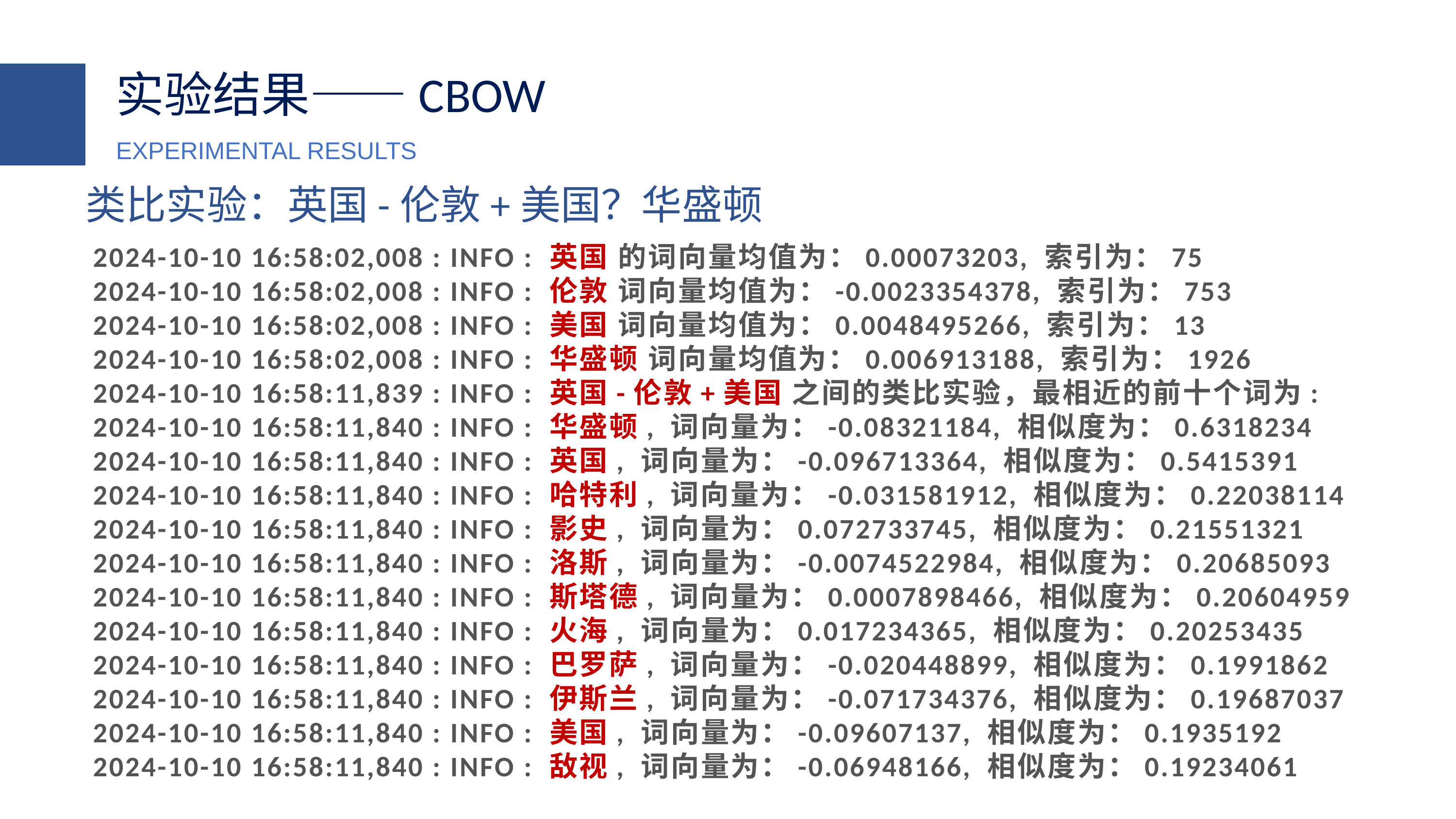

实验结果——CBOW
EXPERIMENTAL RESULTS
类比实验：英国-伦敦+美国？华盛顿

2024-10-10 16:58:02,008 : INFO : 英国 的词向量均值为：0.00073203, 索引为：75
2024-10-10 16:58:02,008 : INFO : 伦敦 词向量均值为：-0.0023354378, 索引为：753
2024-10-10 16:58:02,008 : INFO : 美国 词向量均值为：0.0048495266, 索引为：13
2024-10-10 16:58:02,008 : INFO : 华盛顿 词向量均值为：0.006913188, 索引为：1926
2024-10-10 16:58:11,839 : INFO : 英国-伦敦+美国 之间的类比实验，最相近的前十个词为:
2024-10-10 16:58:11,840 : INFO : 华盛顿, 词向量为：-0.08321184, 相似度为：0.6318234
2024-10-10 16:58:11,840 : INFO : 英国, 词向量为：-0.096713364, 相似度为：0.5415391
2024-10-10 16:58:11,840 : INFO : 哈特利, 词向量为：-0.031581912, 相似度为：0.22038114
2024-10-10 16:58:11,840 : INFO : 影史, 词向量为：0.072733745, 相似度为：0.21551321
2024-10-10 16:58:11,840 : INFO : 洛斯, 词向量为：-0.0074522984, 相似度为：0.20685093
2024-10-10 16:58:11,840 : INFO : 斯塔德, 词向量为：0.0007898466, 相似度为：0.20604959
2024-10-10 16:58:11,840 : INFO : 火海, 词向量为：0.017234365, 相似度为：0.20253435
2024-10-10 16:58:11,840 : INFO : 巴罗萨, 词向量为：-0.020448899, 相似度为：0.1991862
2024-10-10 16:58:11,840 : INFO : 伊斯兰, 词向量为：-0.071734376, 相似度为：0.19687037
2024-10-10 16:58:11,840 : INFO : 美国, 词向量为：-0.09607137, 相似度为：0.1935192
2024-10-10 16:58:11,840 : INFO : 敌视, 词向量为：-0.06948166, 相似度为：0.19234061